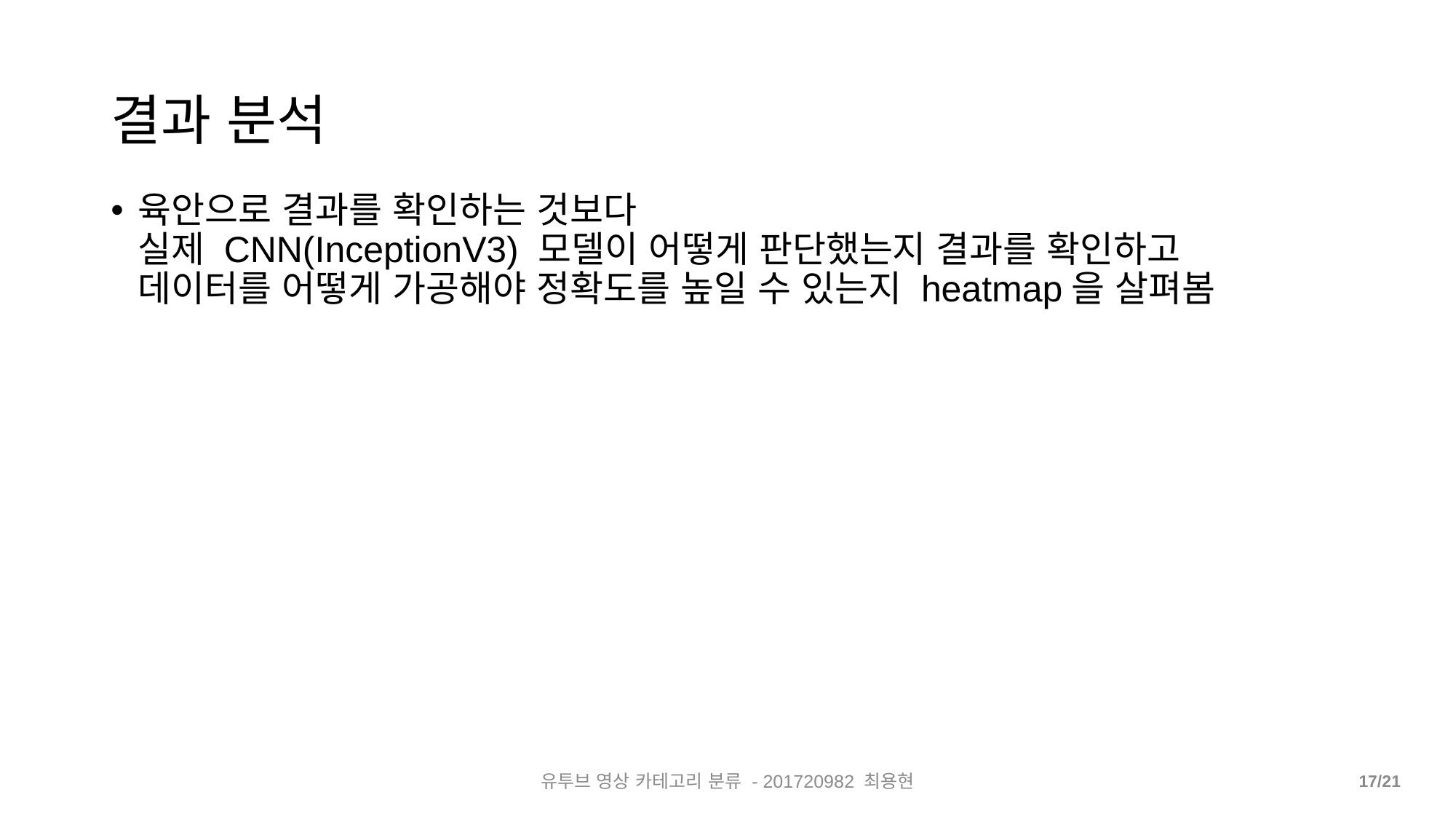

# 결과 분석
육안으로 결과를 확인하는 것보다
실제 CNN(InceptionV3) 모델이 어떻게 판단했는지 결과를 확인하고
데이터를 어떻게 가공해야 정확도를 높일 수 있는지 heatmap을 살펴봄

유투브 영상 카테고리 분류 - 201720982 최용현
17/21